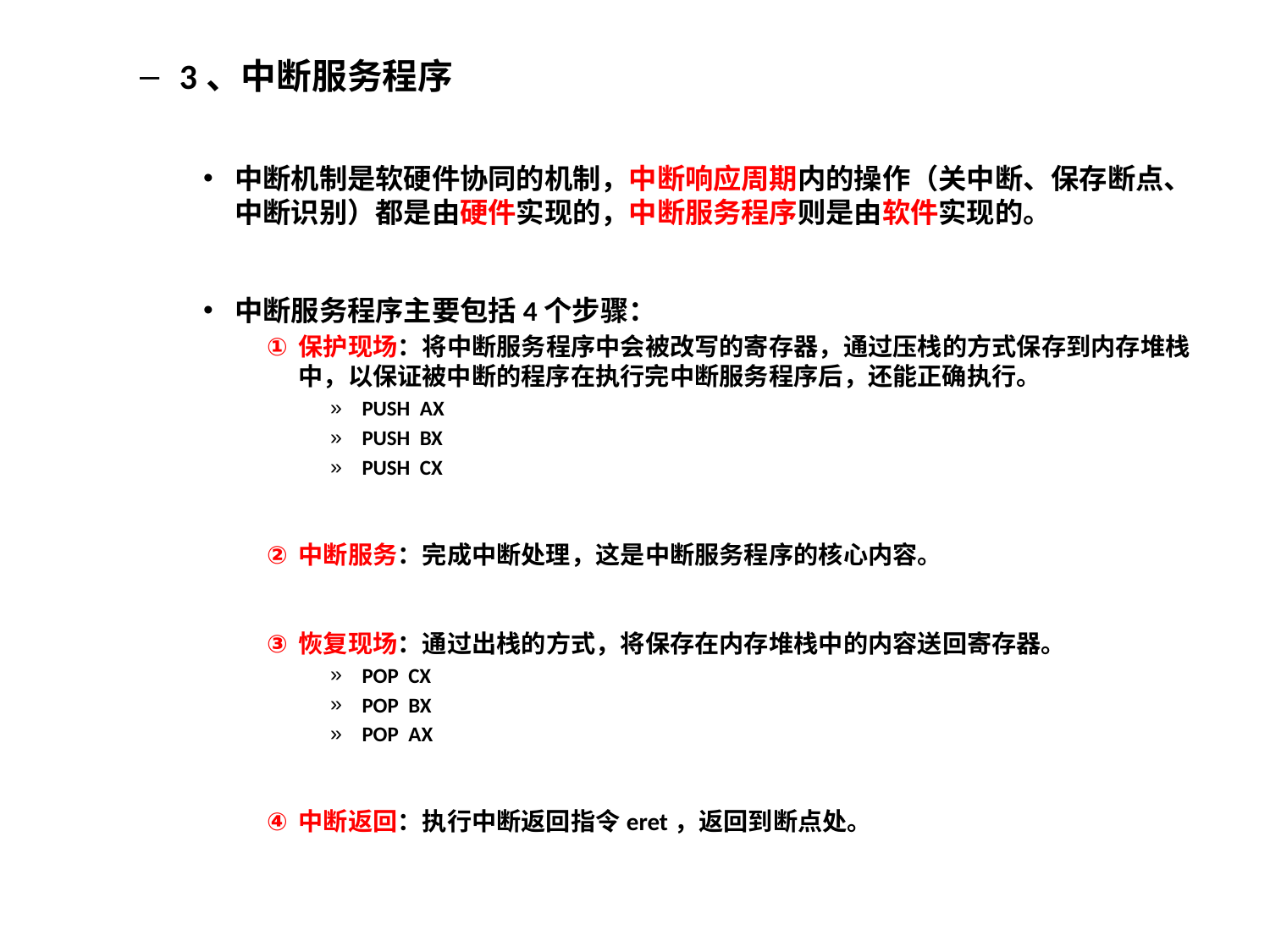

3、中断服务程序

中断机制是软硬件协同的机制，中断响应周期内的操作（关中断、保存断点、中断识别）都是由硬件实现的，中断服务程序则是由软件实现的。

中断服务程序主要包括4个步骤：
保护现场：将中断服务程序中会被改写的寄存器，通过压栈的方式保存到内存堆栈中，以保证被中断的程序在执行完中断服务程序后，还能正确执行。
PUSH  AX
PUSH  BX
PUSH  CX

中断服务：完成中断处理，这是中断服务程序的核心内容。

恢复现场：通过出栈的方式，将保存在内存堆栈中的内容送回寄存器。
POP  CX
POP  BX
POP  AX

中断返回：执行中断返回指令eret，返回到断点处。